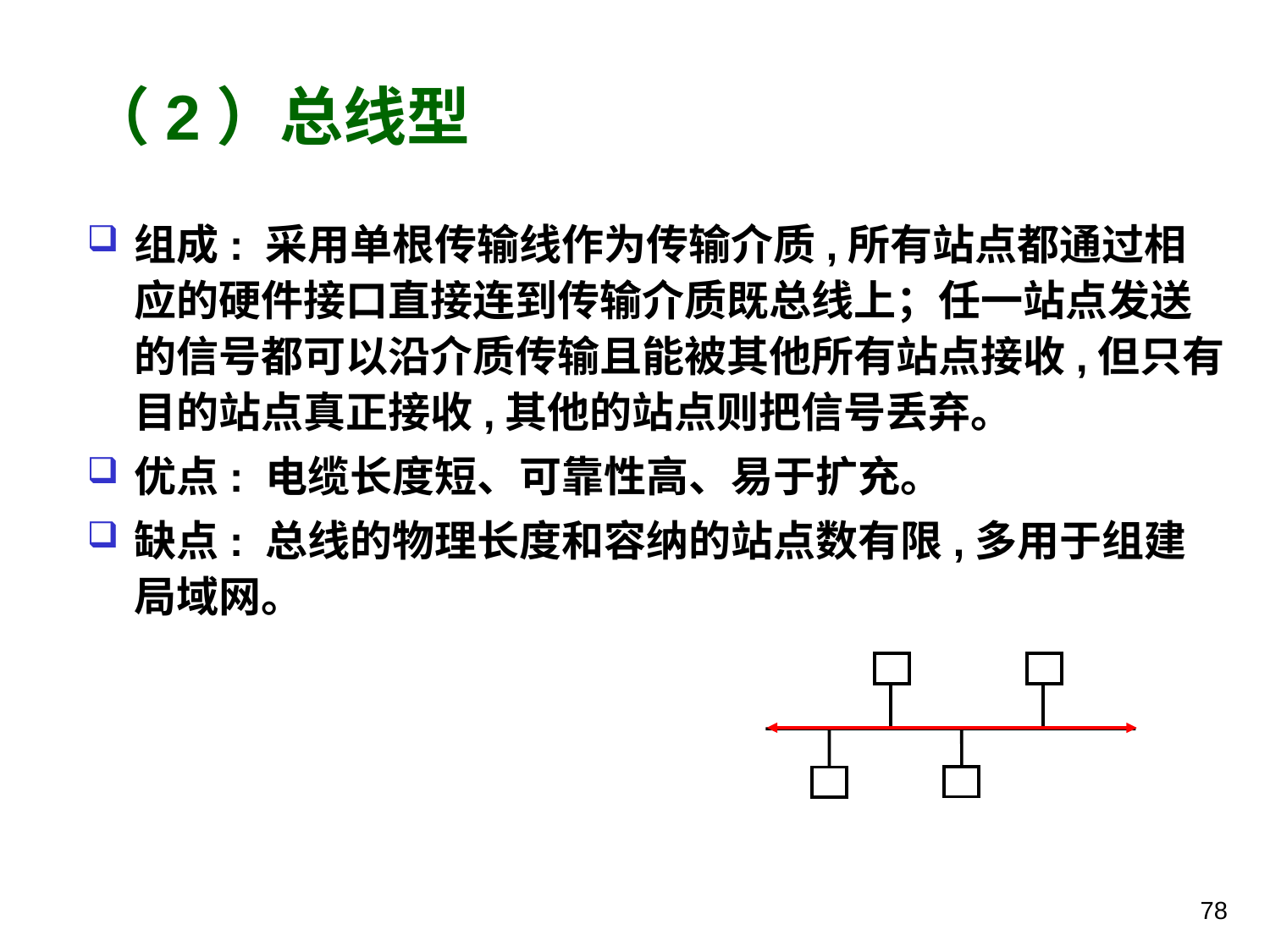

# （2）总线型
组成: 采用单根传输线作为传输介质,所有站点都通过相应的硬件接口直接连到传输介质既总线上；任一站点发送的信号都可以沿介质传输且能被其他所有站点接收,但只有目的站点真正接收,其他的站点则把信号丢弃。
优点: 电缆长度短、可靠性高、易于扩充。
缺点: 总线的物理长度和容纳的站点数有限,多用于组建局域网。

78